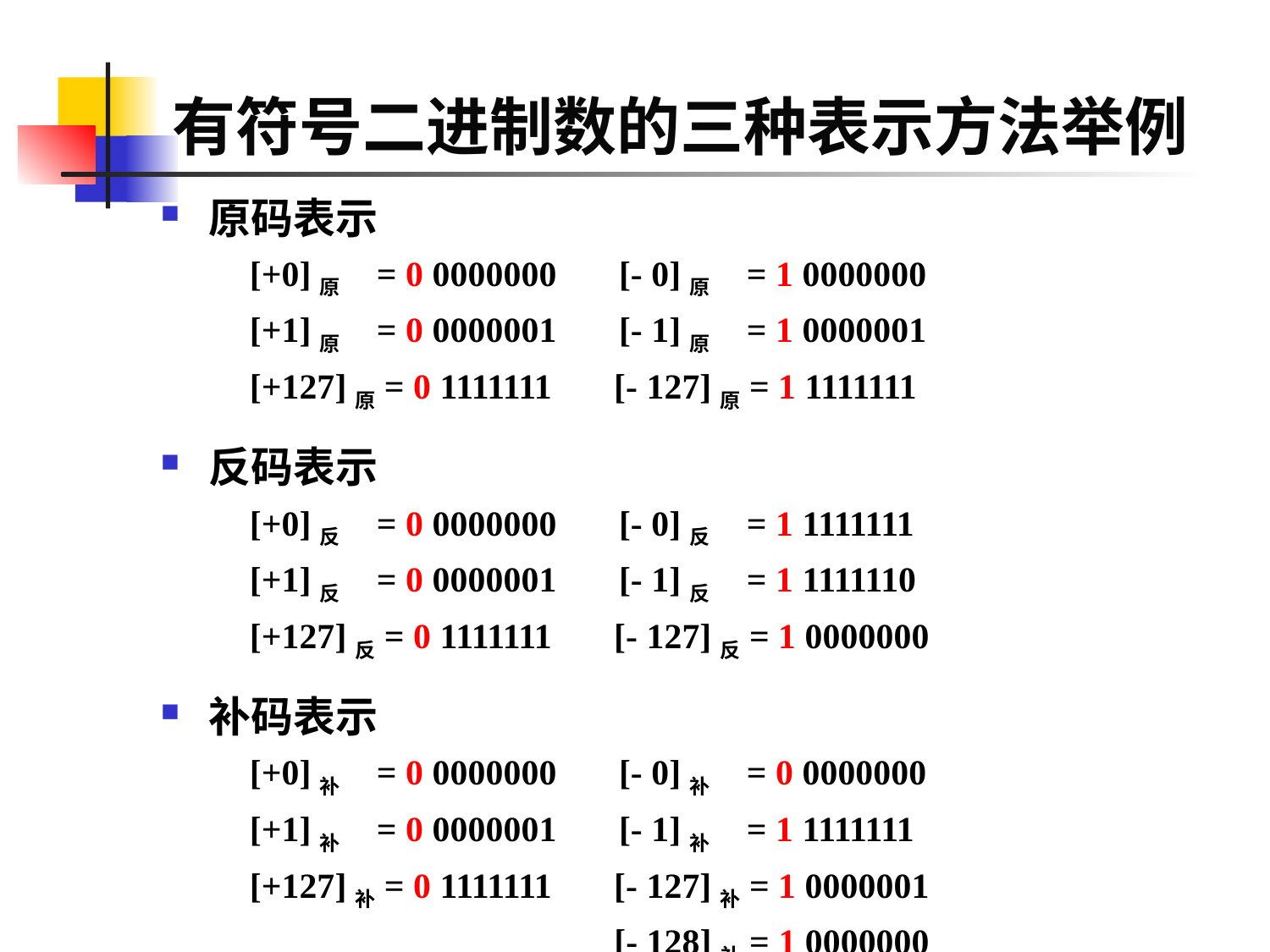

# 有符号二进制数的三种表示方法举例
原码表示
          [+0]原      = 0 0000000       [- 0]原      = 1 0000000
          [+1]原      = 0 0000001       [- 1]原      = 1 0000001
          [+127]原= 0 1111111       [- 127]原= 1 1111111

反码表示
          [+0]反      = 0 0000000       [- 0]反      = 1 1111111
          [+1]反      = 0 0000001       [- 1]反      = 1 1111110
          [+127]反= 0 1111111       [- 127]反= 1 0000000

补码表示
          [+0]补      = 0 0000000       [- 0]补      = 0 0000000
          [+1]补      = 0 0000001       [- 1]补      = 1 1111111
          [+127]补= 0 1111111       [- 127]补= 1 0000001
                                                   [- 128]补= 1 0000000